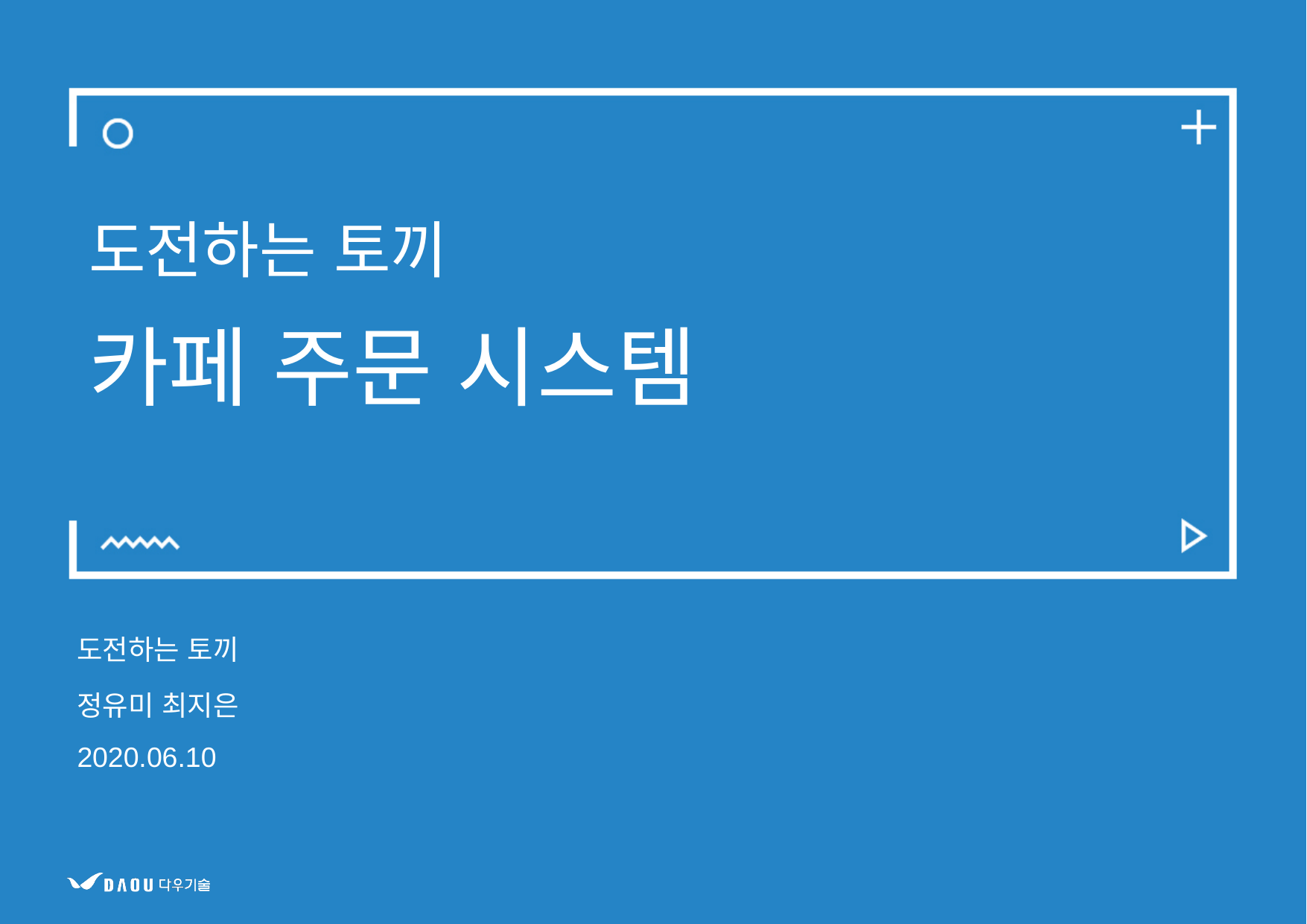

# 도전하는 토끼
카페 주문 시스템
도전하는 토끼
정유미 최지은
2020.06.10